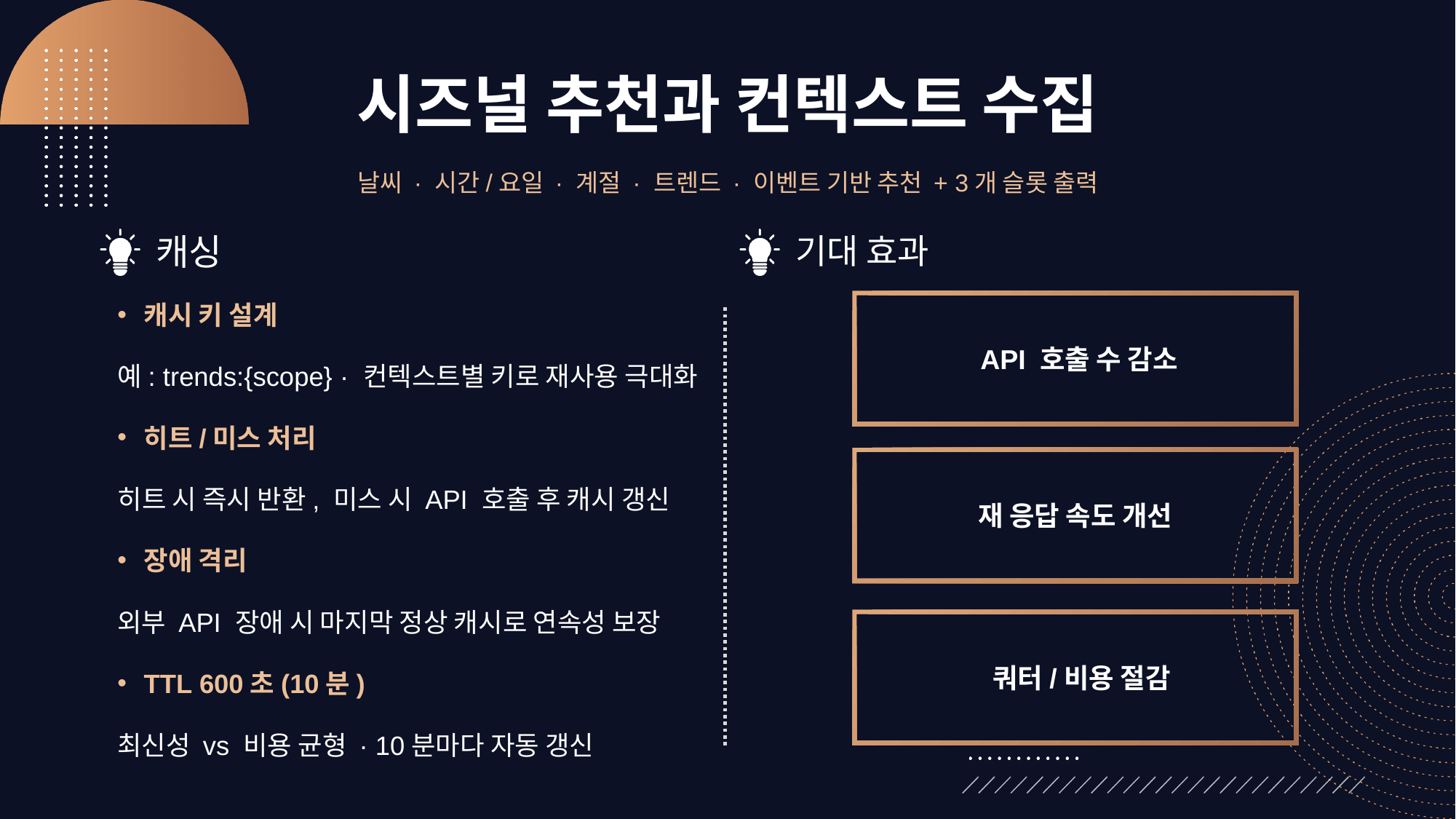

# 시즈널 추천과 컨텍스트 수집
날씨 · 시간/요일 · 계절 · 트렌드 · 이벤트 기반 추천 + 3개 슬롯 출력
캐싱
기대 효과
캐시 키 설계
예: trends:{scope} · 컨텍스트별 키로 재사용 극대화
히트/미스 처리
히트 시 즉시 반환, 미스 시 API 호출 후 캐시 갱신
장애 격리
외부 API 장애 시 마지막 정상 캐시로 연속성 보장
TTL 600초(10분)
최신성 vs 비용 균형 · 10분마다 자동 갱신

 API 호출 수 감소

재 응답 속도 개선

 쿼터/비용 절감